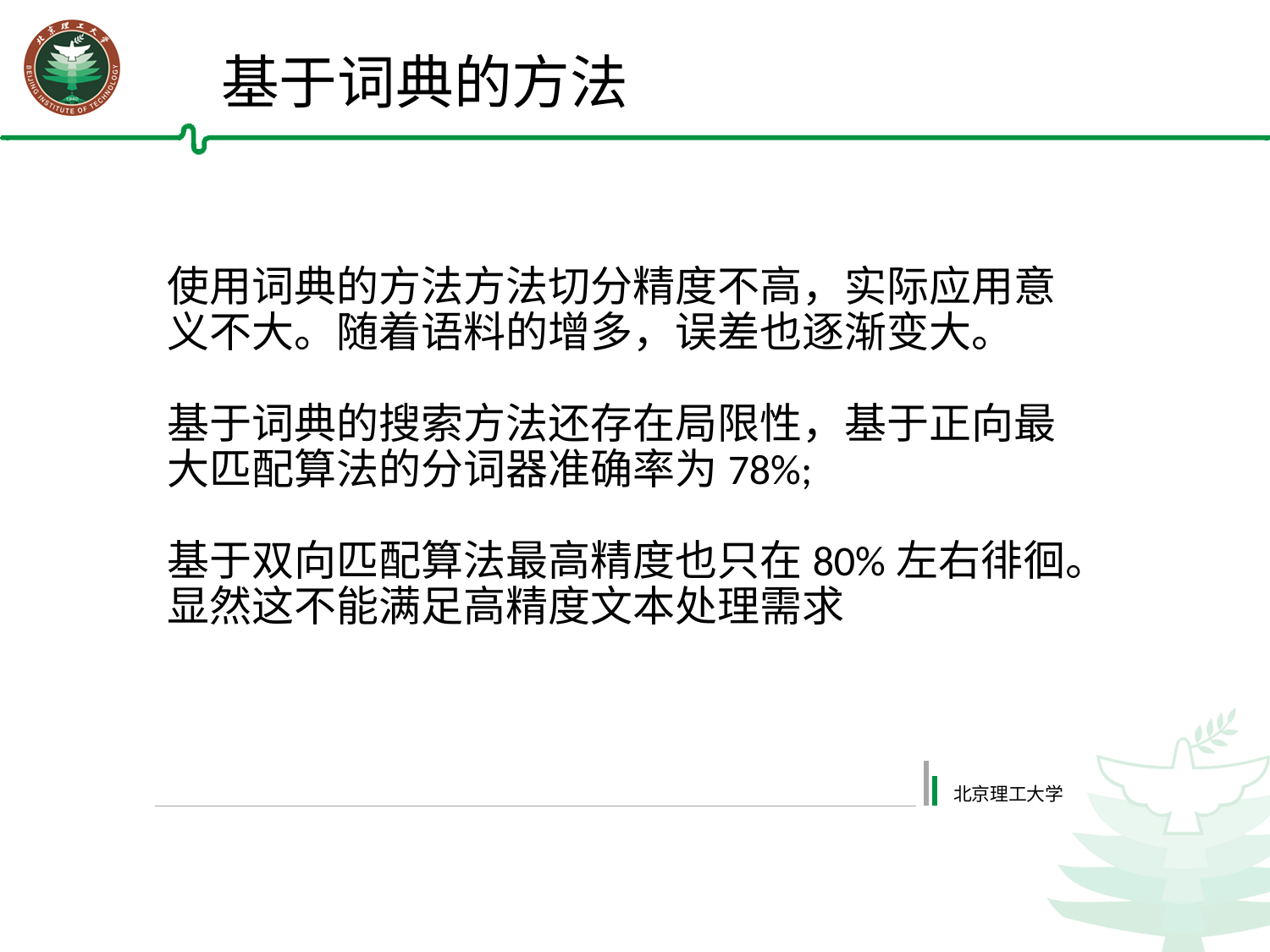

基于词典的方法
使用词典的方法方法切分精度不高，实际应用意义不大。随着语料的增多，误差也逐渐变大。

基于词典的搜索方法还存在局限性，基于正向最大匹配算法的分词器准确率为78%;

基于双向匹配算法最高精度也只在80%左右徘徊。显然这不能满足高精度文本处理需求

北京理工大学